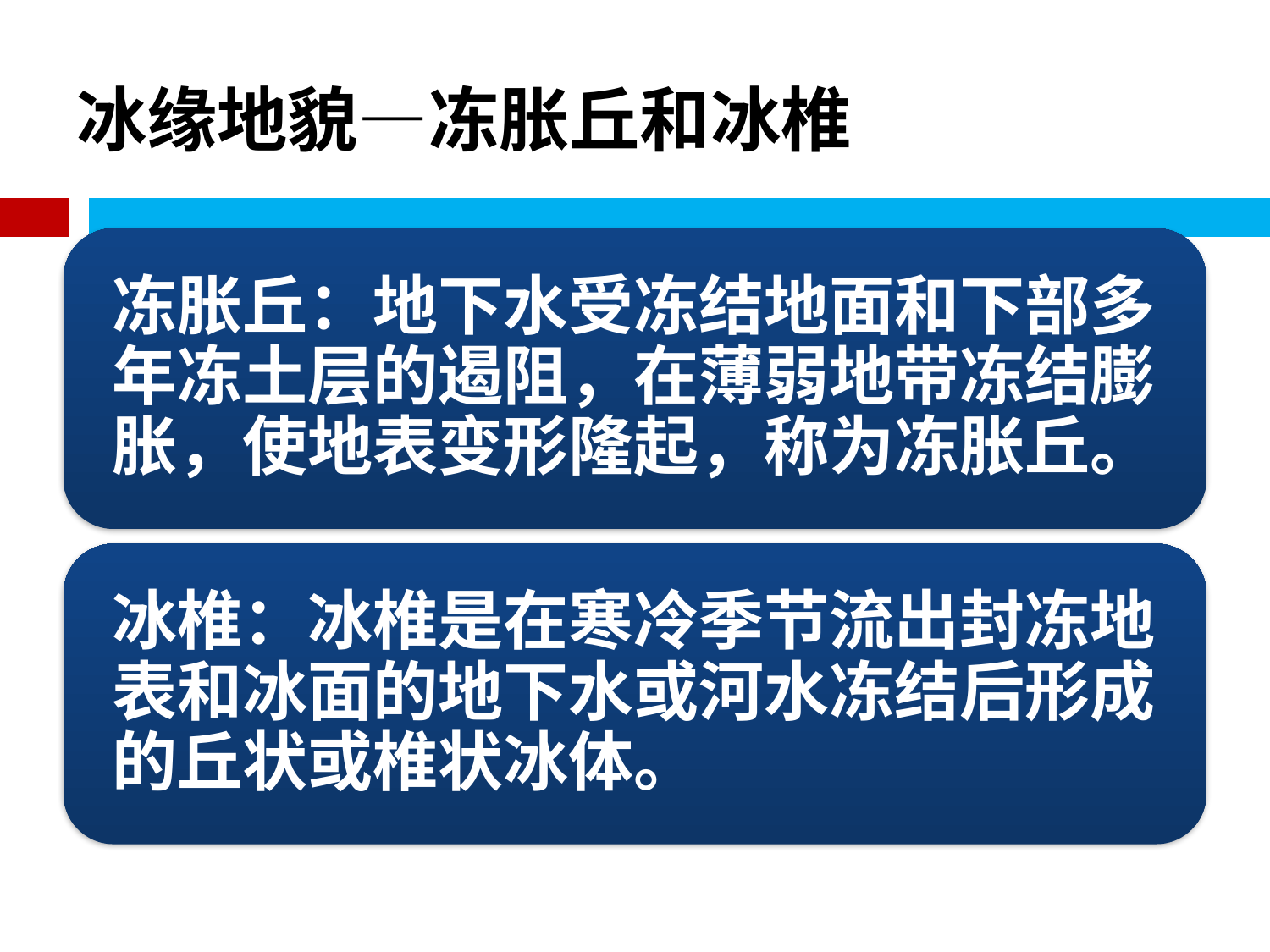

# 冰缘地貌—冻胀丘和冰椎
冻胀丘：地下水受冻结地面和下部多年冻土层的遏阻，在薄弱地带冻结膨胀，使地表变形隆起，称为冻胀丘。
冰椎：冰椎是在寒冷季节流出封冻地表和冰面的地下水或河水冻结后形成的丘状或椎状冰体。